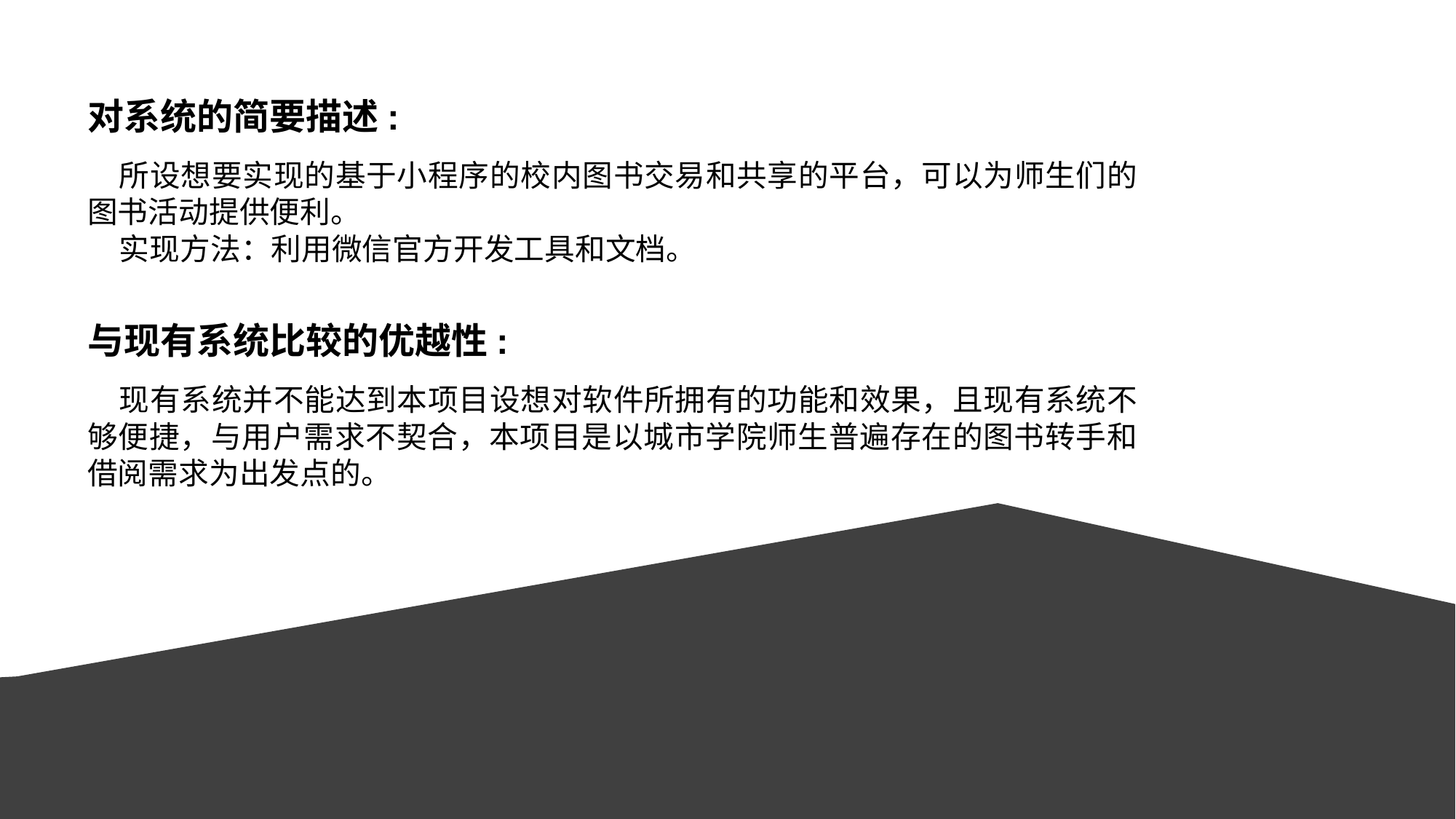

对系统的简要描述:
所设想要实现的基于小程序的校内图书交易和共享的平台，可以为师生们的图书活动提供便利。
实现方法：利用微信官方开发工具和文档。
与现有系统比较的优越性:
现有系统并不能达到本项目设想对软件所拥有的功能和效果，且现有系统不够便捷，与用户需求不契合，本项目是以城市学院师生普遍存在的图书转手和借阅需求为出发点的。